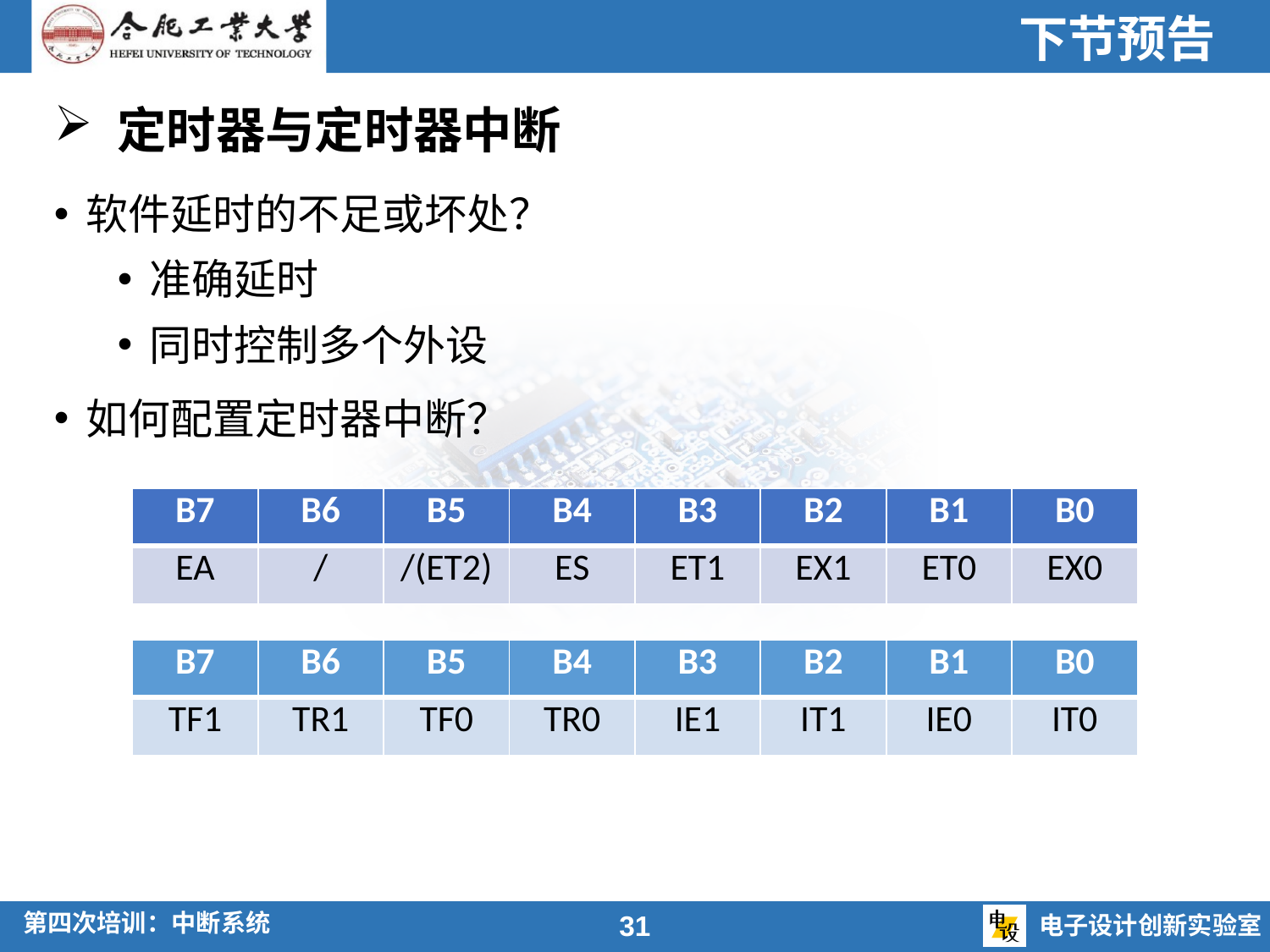

下节预告
定时器与定时器中断
软件延时的不足或坏处？
准确延时
同时控制多个外设
如何配置定时器中断？
| B7 | B6 | B5 | B4 | B3 | B2 | B1 | B0 |
| --- | --- | --- | --- | --- | --- | --- | --- |
| EA | / | /(ET2) | ES | ET1 | EX1 | ET0 | EX0 |
| B7 | B6 | B5 | B4 | B3 | B2 | B1 | B0 |
| --- | --- | --- | --- | --- | --- | --- | --- |
| TF1 | TR1 | TF0 | TR0 | IE1 | IT1 | IE0 | IT0 |
31